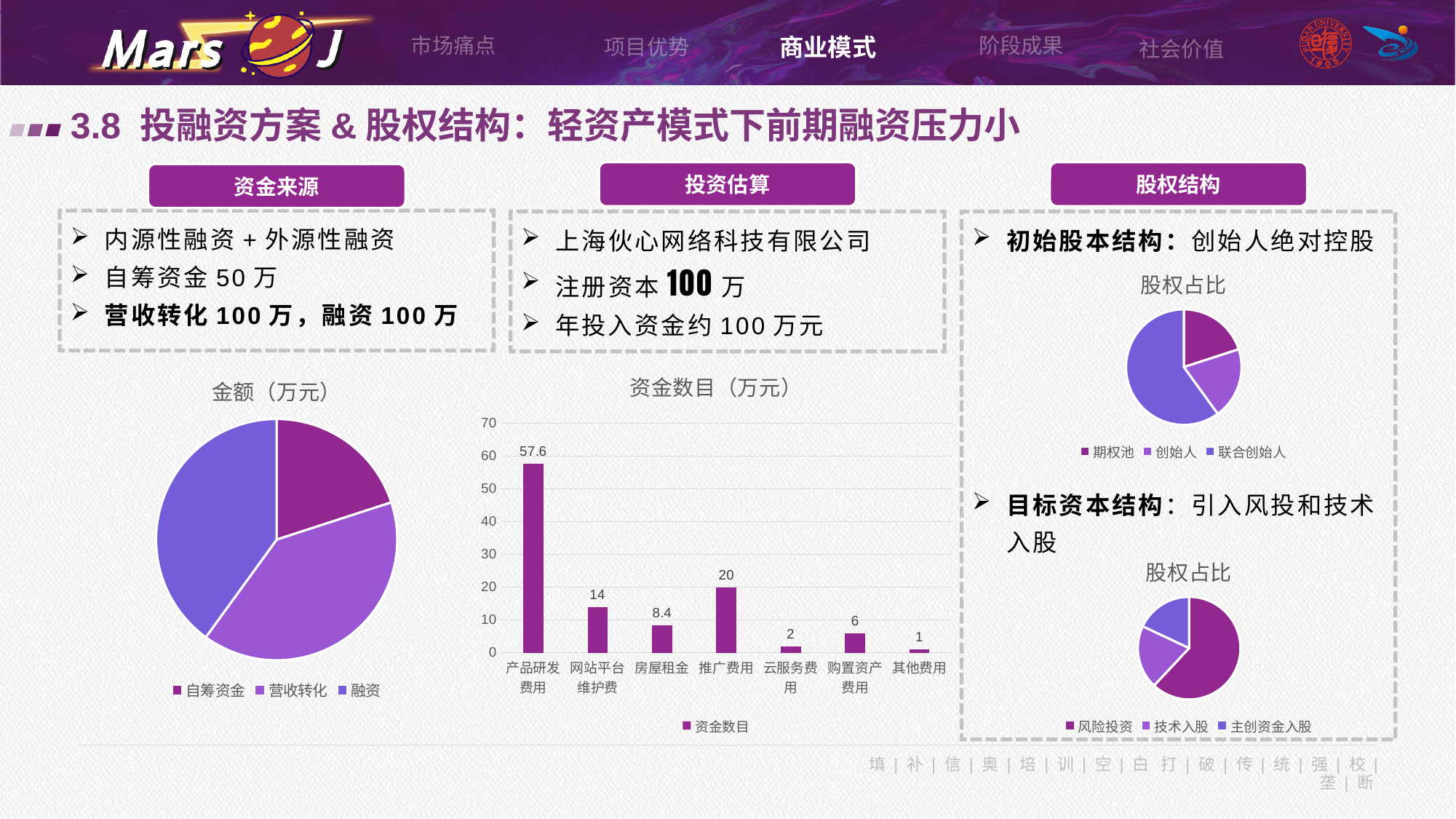

阶段成果
市场痛点
商业模式
项目优势
社会价值
3.8 投融资方案&股权结构：轻资产模式下前期融资压力小

投资估算

股权结构

资金来源
股权结构
初始股本结构：创始人绝对控股

目标资本结构：引入风投和技术入股

投资估算
上海伙心网络科技有限公司
注册资本100万
年投入资金约100万元
内源性融资+外源性融资
自筹资金50万
营收转化100万，融资100万

### Chart:

| Category | 股权占比 |
|---|---|
| 期权池 | 20.0 |
| 创始人 | 20.0 |
| 联合创始人 | 60.0 |

### Chart: 资金数目（万元）

| Category | 资金数目 |
|---|---|
| 产品研发费用 | 57.6 |
| 网站平台维护费 | 14.0 |
| 房屋租金 | 8.4 |
| 推广费用 | 20.0 |
| 云服务费用 | 2.0 |
| 购置资产费用 | 6.0 |
| 其他费用 | 1.0 |

### Chart: 金额（万元）

| Category | 金额（万元） |
|---|---|
| 自筹资金 | 50.0 |
| 营收转化 | 100.0 |
| 融资 | 100.0 |

### Chart:

| Category | 股权占比 |
|---|---|
| 风险投资 | 0.62 |
| 技术入股 | 0.2 |
| 主创资金入股 | 0.18 |